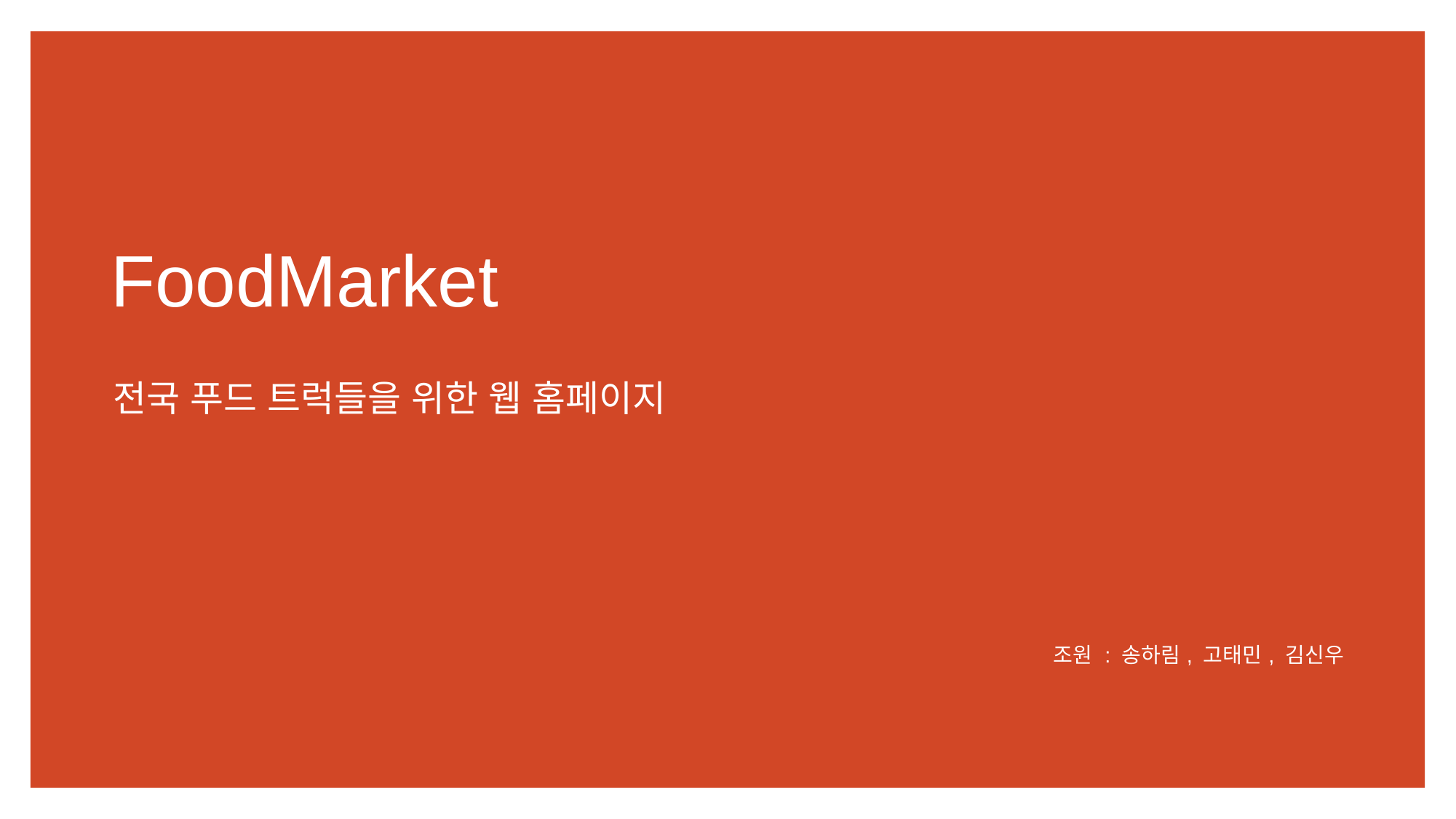

# FoodMarket
전국 푸드 트럭들을 위한 웹 홈페이지

조원 : 송하림, 고태민, 김신우